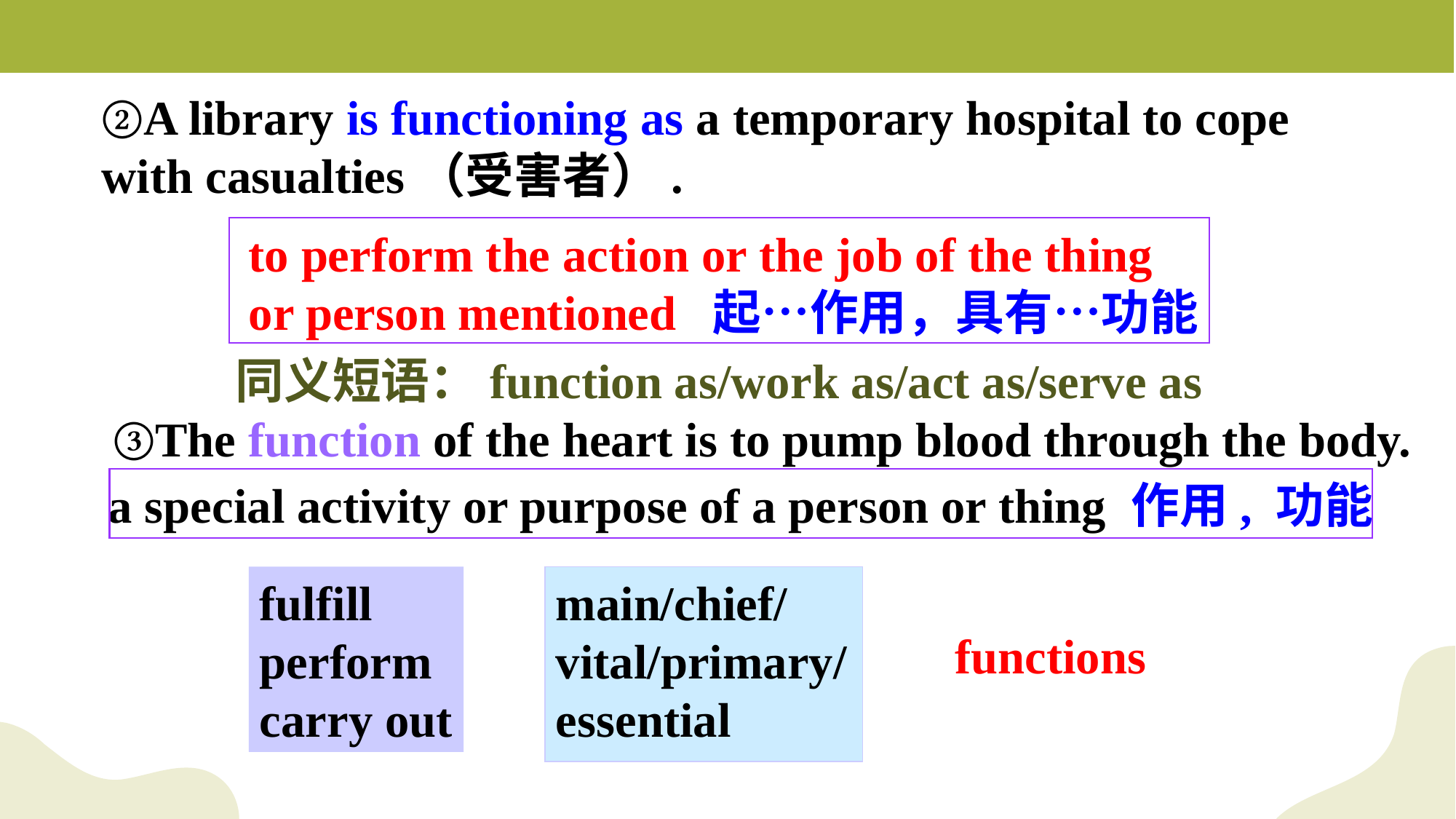

②A library is functioning as a temporary hospital to cope with casualties（受害者）.
to perform the action or the job of the thing or person mentioned  起…作用，具有…功能

同义短语：function as/work as/act as/serve as
③The function of the heart is to pump blood through the body.
a special activity or purpose of a person or thing 作用, 功能

fulfill
perform
carry out
main/chief/
vital/primary/
essential
functions